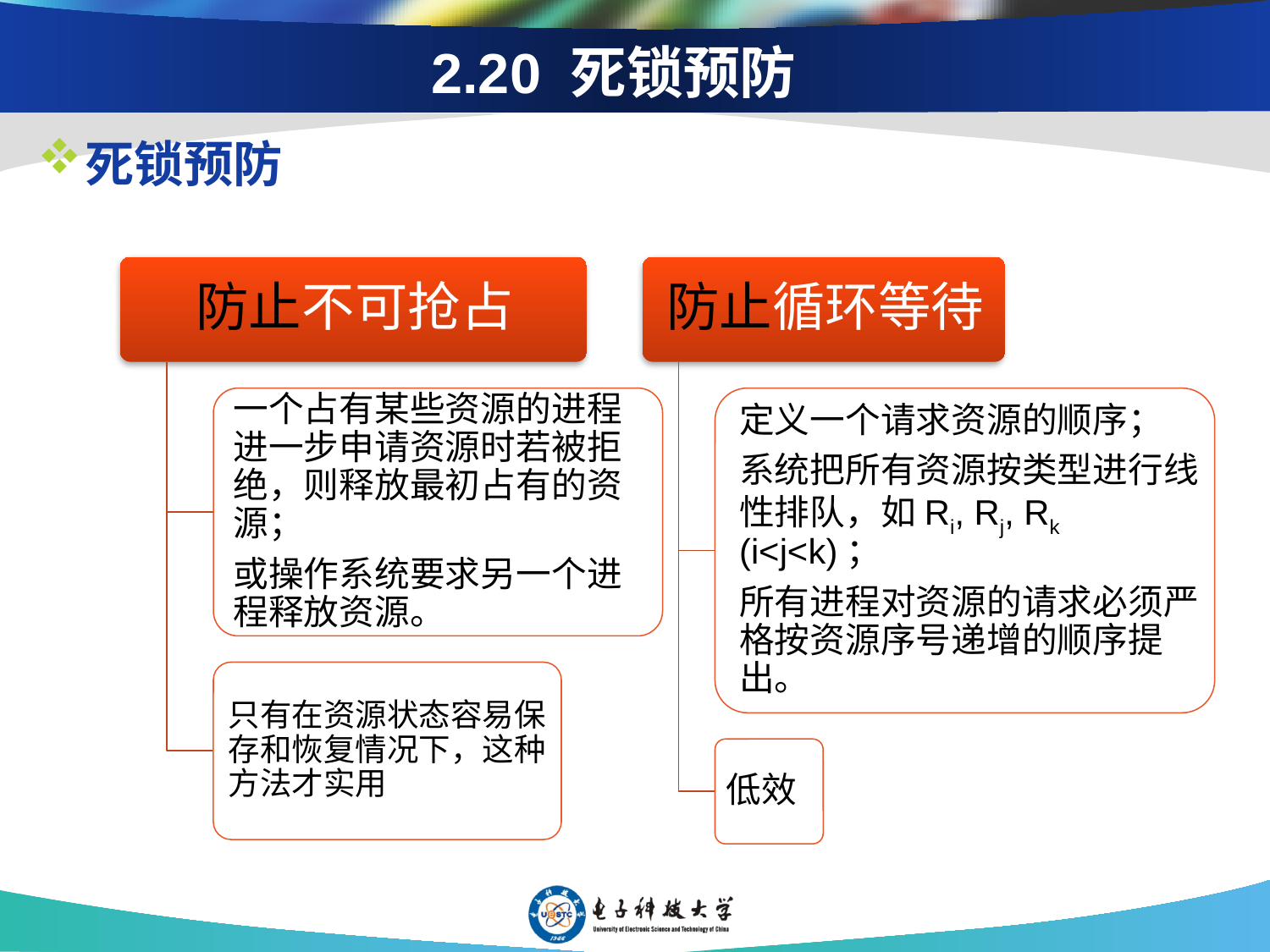

# 2.20 死锁预防
死锁预防
防止不可抢占
一个占有某些资源的进程进一步申请资源时若被拒绝，则释放最初占有的资源；
或操作系统要求另一个进程释放资源。
只有在资源状态容易保存和恢复情况下，这种方法才实用
防止循环等待
定义一个请求资源的顺序；
系统把所有资源按类型进行线性排队，如Ri, Rj, Rk (i<j<k)；
所有进程对资源的请求必须严格按资源序号递增的顺序提出。
低效